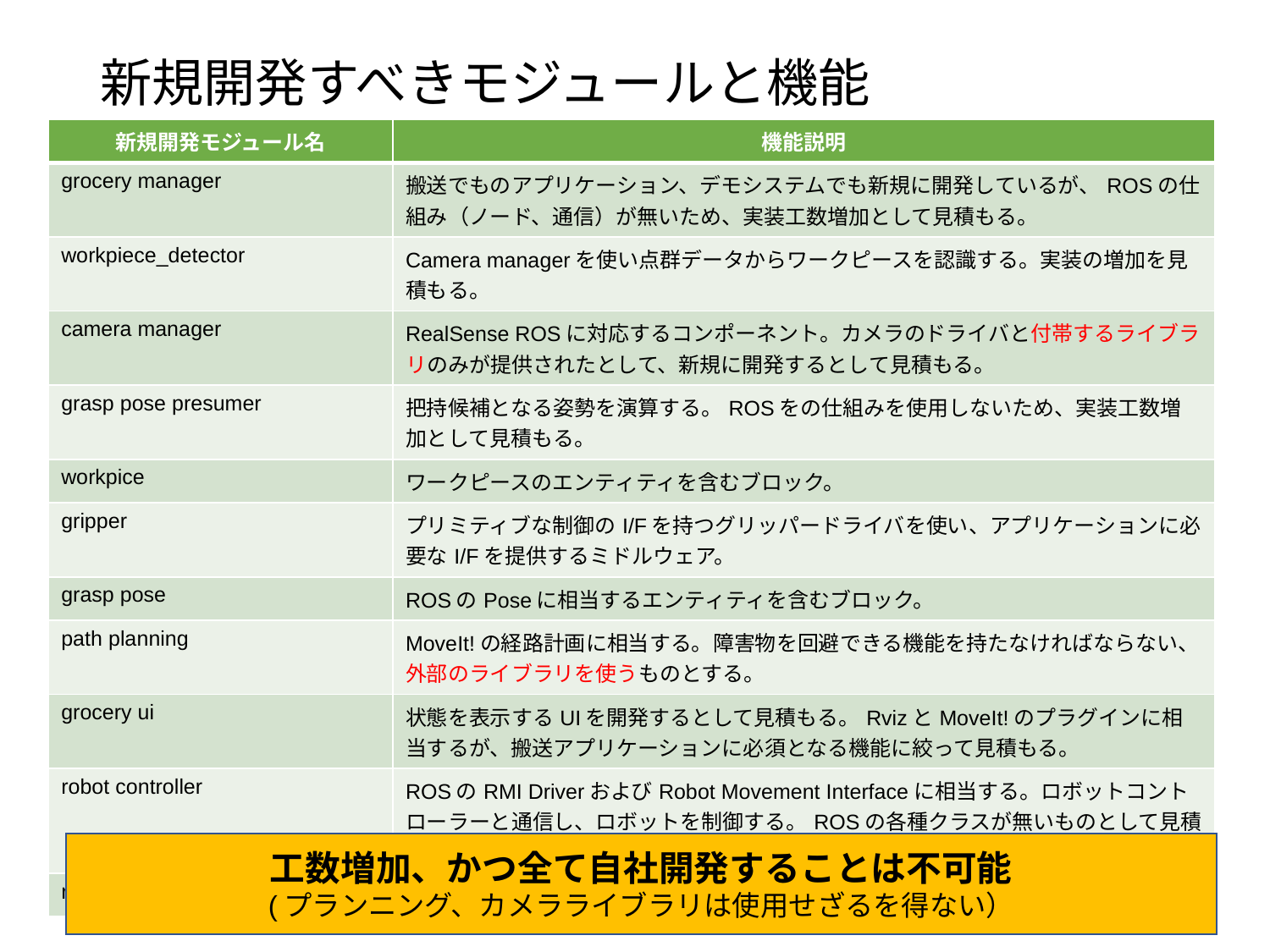

# 新規開発すべきモジュールと機能
| 新規開発モジュール名 | 機能説明 |
| --- | --- |
| grocery manager | 搬送でものアプリケーション、デモシステムでも新規に開発しているが、ROSの仕組み（ノード、通信）が無いため、実装工数増加として見積もる。 |
| workpiece\_detector | Camera managerを使い点群データからワークピースを認識する。実装の増加を見積もる。 |
| camera manager | RealSense ROSに対応するコンポーネント。カメラのドライバと付帯するライブラリのみが提供されたとして、新規に開発するとして見積もる。 |
| grasp pose presumer | 把持候補となる姿勢を演算する。ROSをの仕組みを使用しないため、実装工数増加として見積もる。 |
| workpice | ワークピースのエンティティを含むブロック。 |
| gripper | プリミティブな制御のI/Fを持つグリッパードライバを使い、アプリケーションに必要なI/Fを提供するミドルウェア。 |
| grasp pose | ROSのPoseに相当するエンティティを含むブロック。 |
| path planning | MoveIt!の経路計画に相当する。障害物を回避できる機能を持たなければならない、外部のライブラリを使うものとする。 |
| grocery ui | 状態を表示するUIを開発するとして見積もる。RvizとMoveIt!のプラグインに相当するが、搬送アプリケーションに必須となる機能に絞って見積もる。 |
| robot controller | ROSのRMI DriverおよびRobot Movement Interfaceに相当する。ロボットコントローラーと通信し、ロボットを制御する。ROSの各種クラスが無いものとして見積もる。 |
| robot | ロボットのモデルやコンフィギュレーションを行うブロック。 |
工数増加、かつ全て自社開発することは不可能
(プランニング、カメラライブラリは使用せざるを得ない）